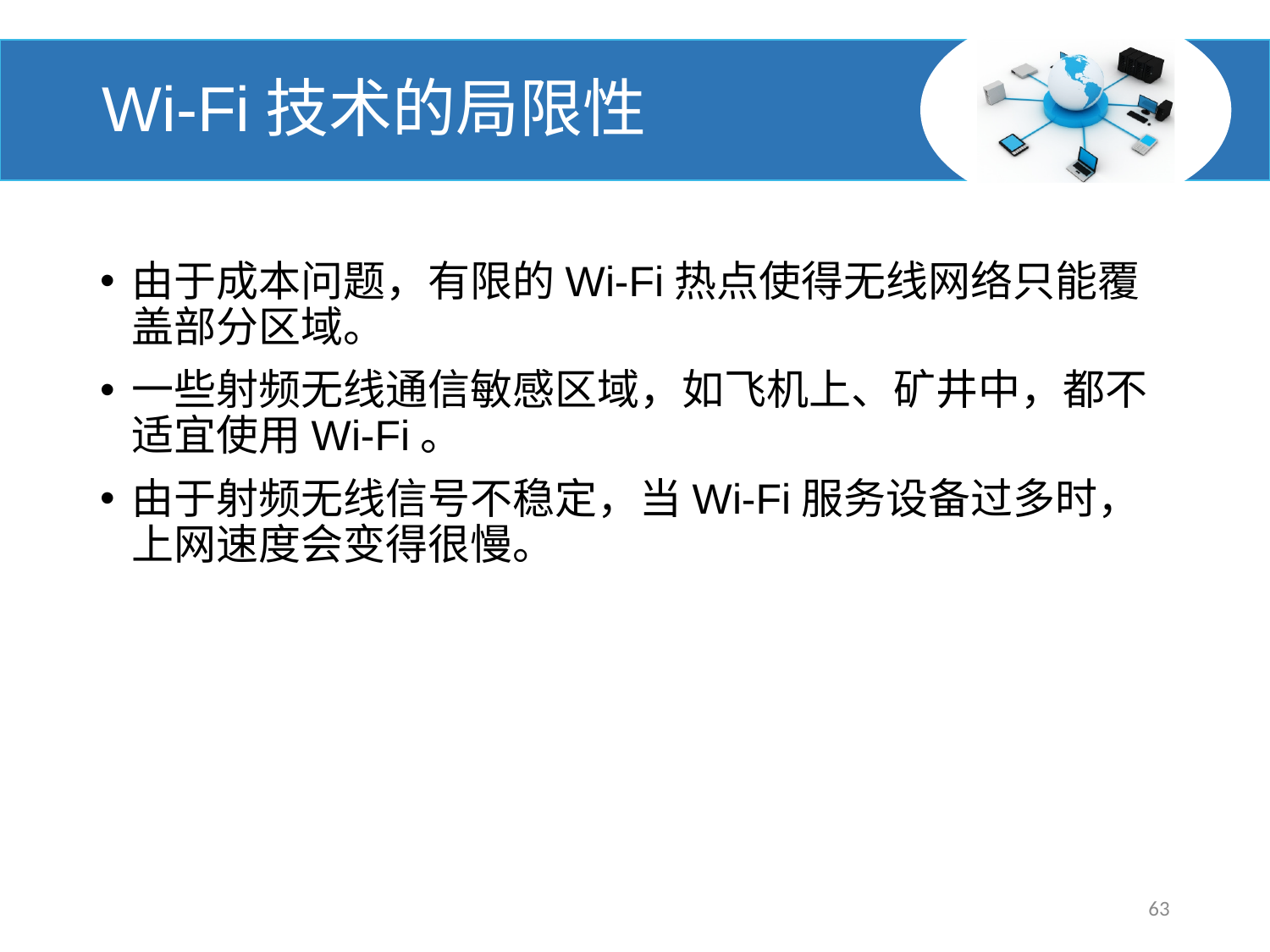

# Wi-Fi技术的局限性
由于成本问题，有限的Wi-Fi热点使得无线网络只能覆盖部分区域。
一些射频无线通信敏感区域，如飞机上、矿井中，都不适宜使用Wi-Fi。
由于射频无线信号不稳定，当Wi-Fi服务设备过多时，上网速度会变得很慢。
63